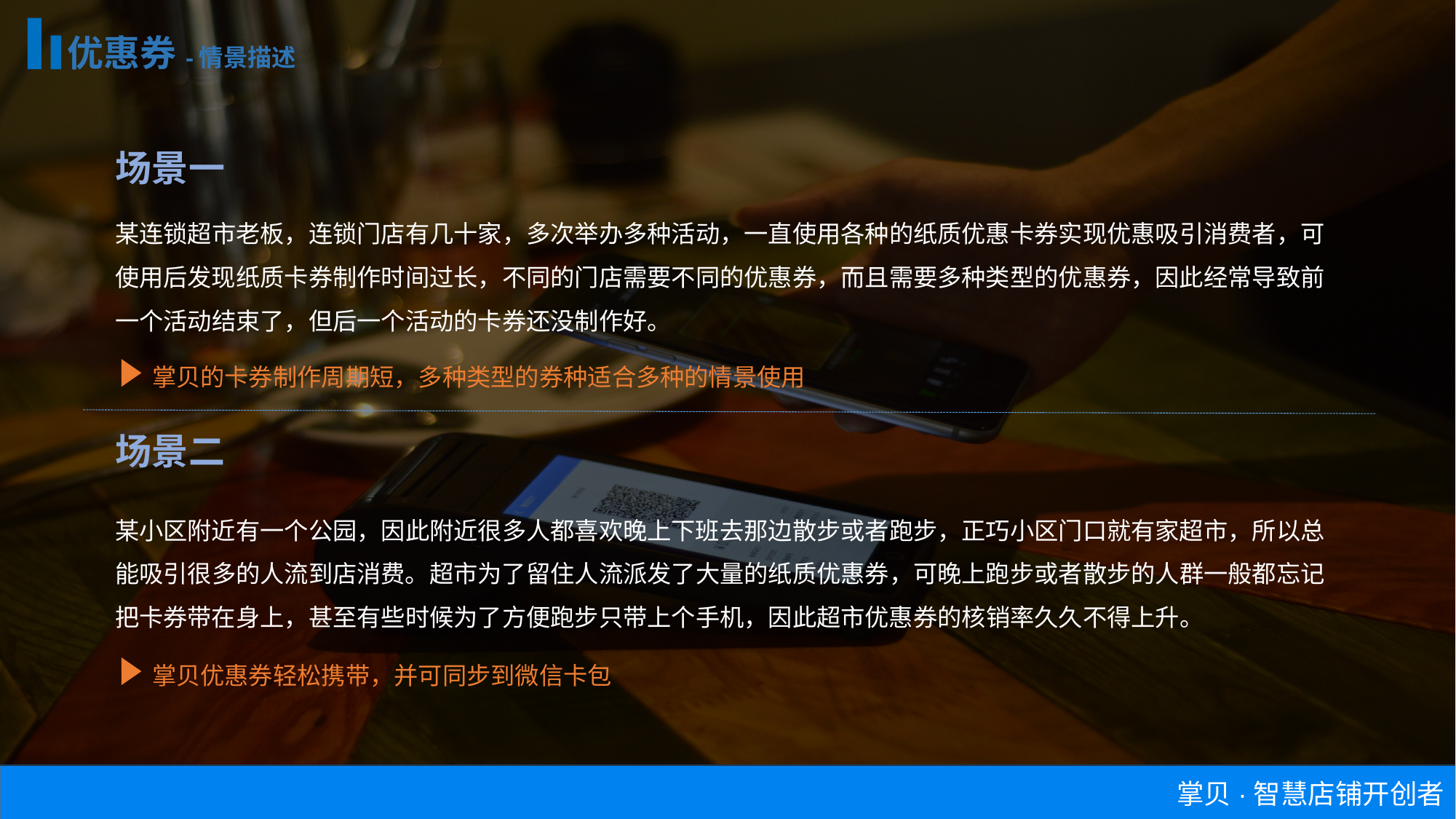

优惠券-情景描述

场景一
某连锁超市老板，连锁门店有几十家，多次举办多种活动，一直使用各种的纸质优惠卡券实现优惠吸引消费者，可使用后发现纸质卡券制作时间过长，不同的门店需要不同的优惠券，而且需要多种类型的优惠券，因此经常导致前一个活动结束了，但后一个活动的卡券还没制作好。
掌贝的卡券制作周期短，多种类型的券种适合多种的情景使用

场景二
某小区附近有一个公园，因此附近很多人都喜欢晚上下班去那边散步或者跑步，正巧小区门口就有家超市，所以总能吸引很多的人流到店消费。超市为了留住人流派发了大量的纸质优惠券，可晚上跑步或者散步的人群一般都忘记把卡券带在身上，甚至有些时候为了方便跑步只带上个手机，因此超市优惠券的核销率久久不得上升。
掌贝优惠券轻松携带，并可同步到微信卡包